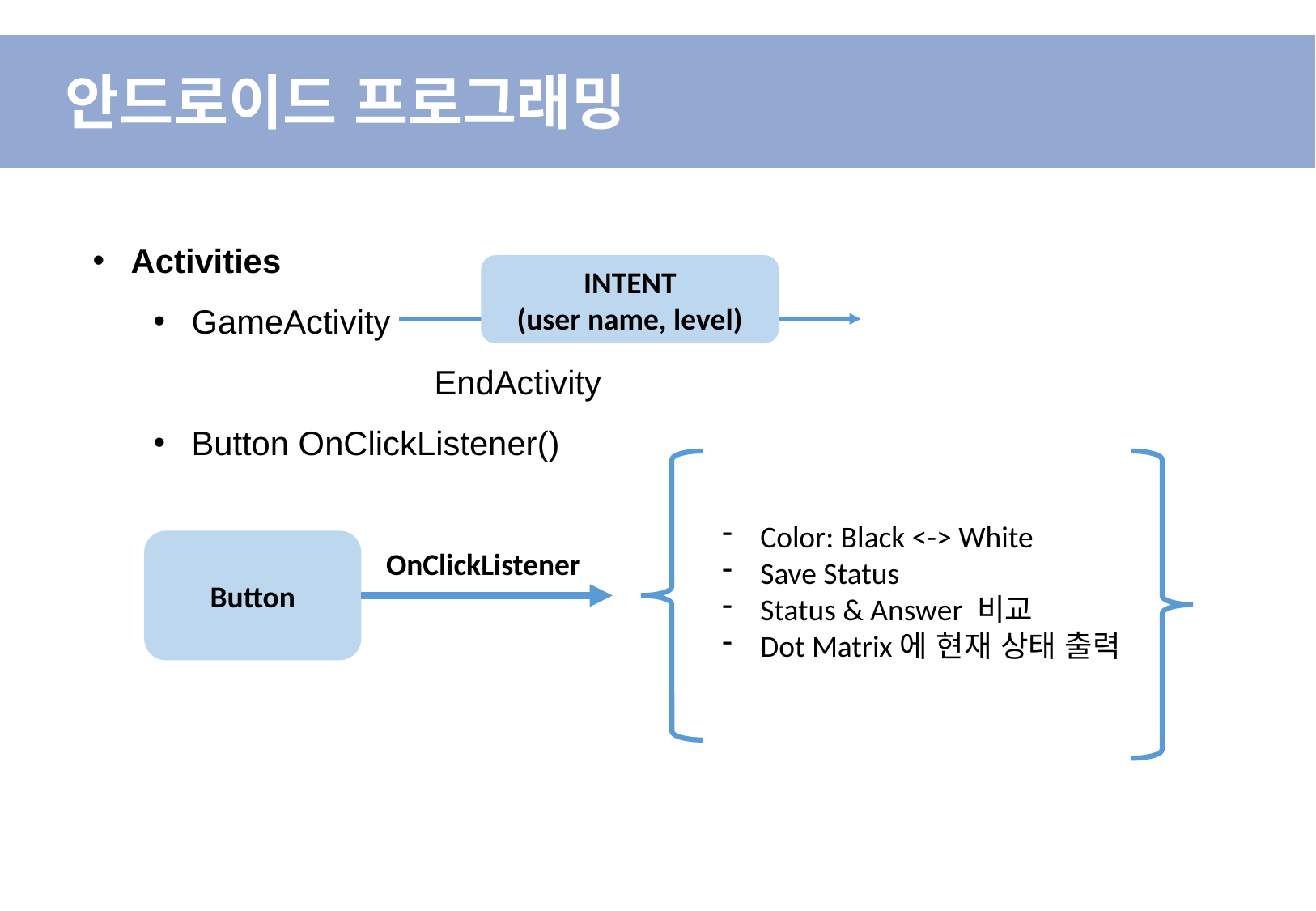

안드로이드 프로그래밍
Activities
GameActivity									EndActivity
Button OnClickListener()
INTENT
(user name, level)

Color: Black <-> White
Save Status
Status & Answer 비교
Dot Matrix에 현재 상태 출력
Button
OnClickListener